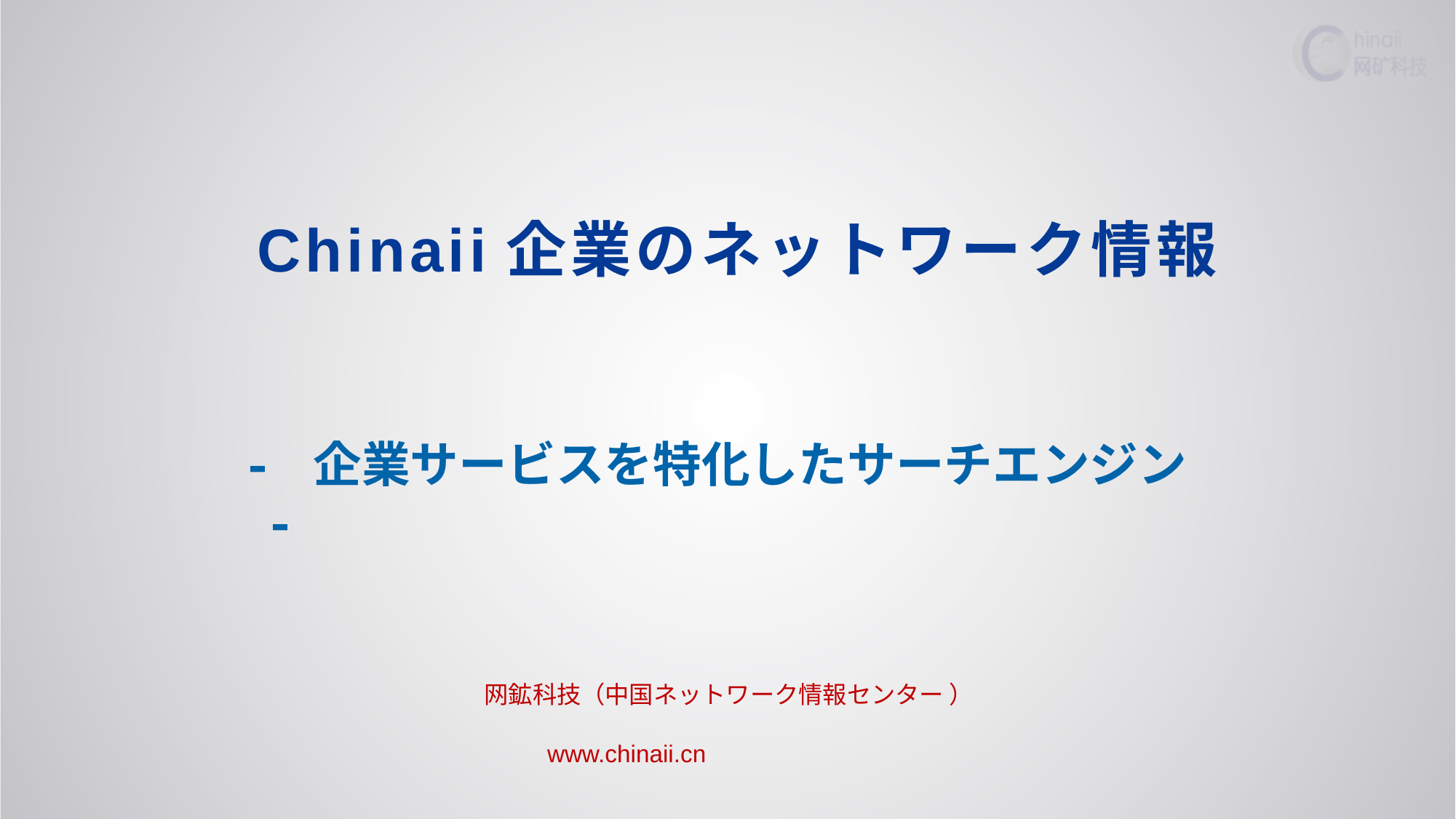

Chinaii企業のネットワーク情報
- 企業サービスを特化したサーチエンジン -
网鉱科技（中国ネットワーク情報センター ）
www.chinaii.cn